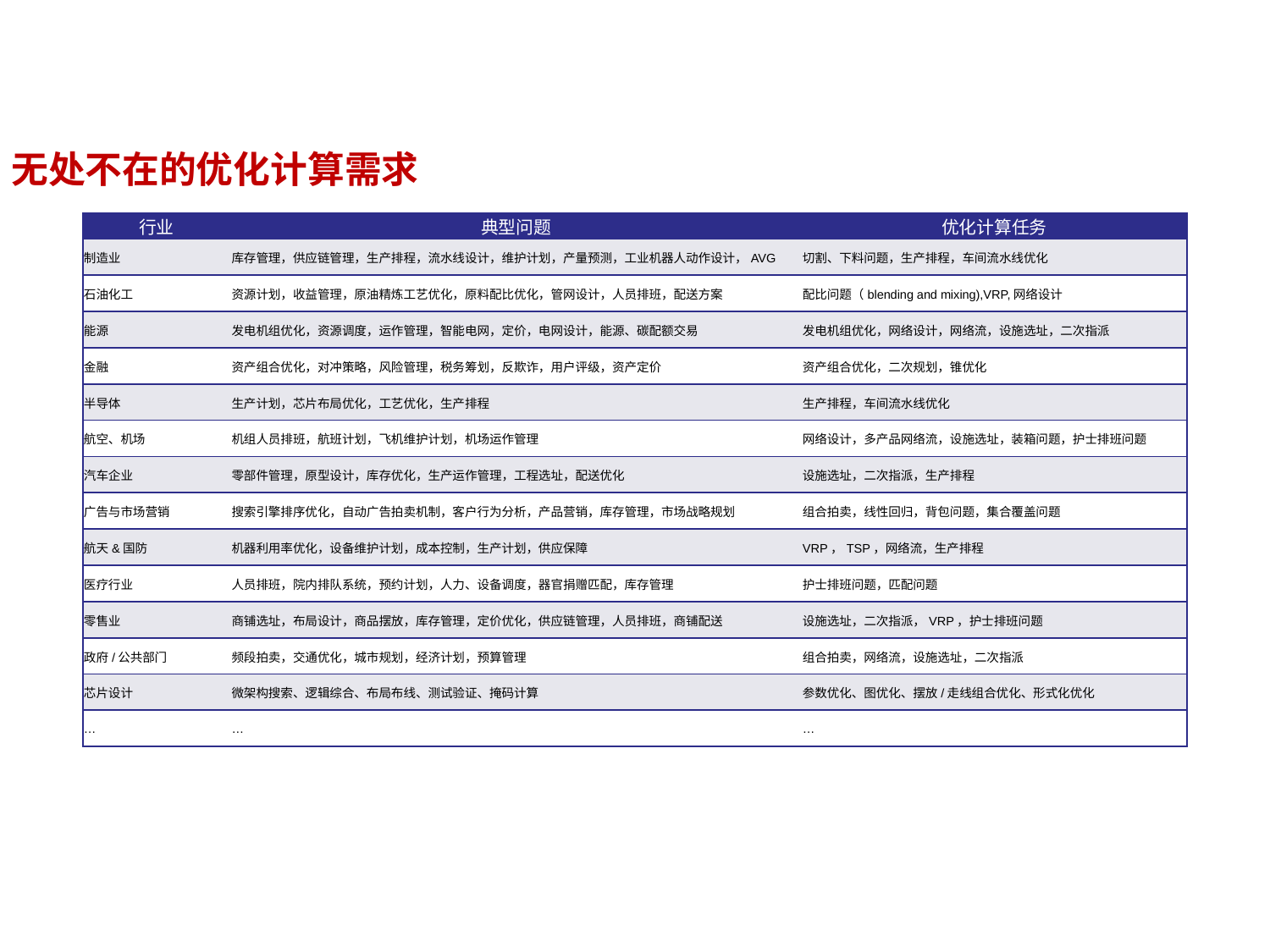

无处不在的优化计算需求
| 行业 | 典型问题 | 优化计算任务 |
| --- | --- | --- |
| 制造业 | 库存管理，供应链管理，生产排程，流水线设计，维护计划，产量预测，工业机器人动作设计，AVG | 切割、下料问题，生产排程，车间流水线优化 |
| 石油化工 | 资源计划，收益管理，原油精炼工艺优化，原料配比优化，管网设计，人员排班，配送方案 | 配比问题（blending and mixing),VRP,网络设计 |
| 能源 | 发电机组优化，资源调度，运作管理，智能电网，定价，电网设计，能源、碳配额交易 | 发电机组优化，网络设计，网络流，设施选址，二次指派 |
| 金融 | 资产组合优化，对冲策略，风险管理，税务筹划，反欺诈，用户评级，资产定价 | 资产组合优化，二次规划，锥优化 |
| 半导体 | 生产计划，芯片布局优化，工艺优化，生产排程 | 生产排程，车间流水线优化 |
| 航空、机场 | 机组人员排班，航班计划，飞机维护计划，机场运作管理 | 网络设计，多产品网络流，设施选址，装箱问题，护士排班问题 |
| 汽车企业 | 零部件管理，原型设计，库存优化，生产运作管理，工程选址，配送优化 | 设施选址，二次指派，生产排程 |
| 广告与市场营销 | 搜索引擎排序优化，自动广告拍卖机制，客户行为分析，产品营销，库存管理，市场战略规划 | 组合拍卖，线性回归，背包问题，集合覆盖问题 |
| 航天&国防 | 机器利用率优化，设备维护计划，成本控制，生产计划，供应保障 | VRP，TSP，网络流，生产排程 |
| 医疗行业 | 人员排班，院内排队系统，预约计划，人力、设备调度，器官捐赠匹配，库存管理 | 护士排班问题，匹配问题 |
| 零售业 | 商铺选址，布局设计，商品摆放，库存管理，定价优化，供应链管理，人员排班，商铺配送 | 设施选址，二次指派，VRP，护士排班问题 |
| 政府/公共部门 | 频段拍卖，交通优化，城市规划，经济计划，预算管理 | 组合拍卖，网络流，设施选址，二次指派 |
| 芯片设计 | 微架构搜索、逻辑综合、布局布线、测试验证、掩码计算 | 参数优化、图优化、摆放/走线组合优化、形式化优化 |
| … | … | … |